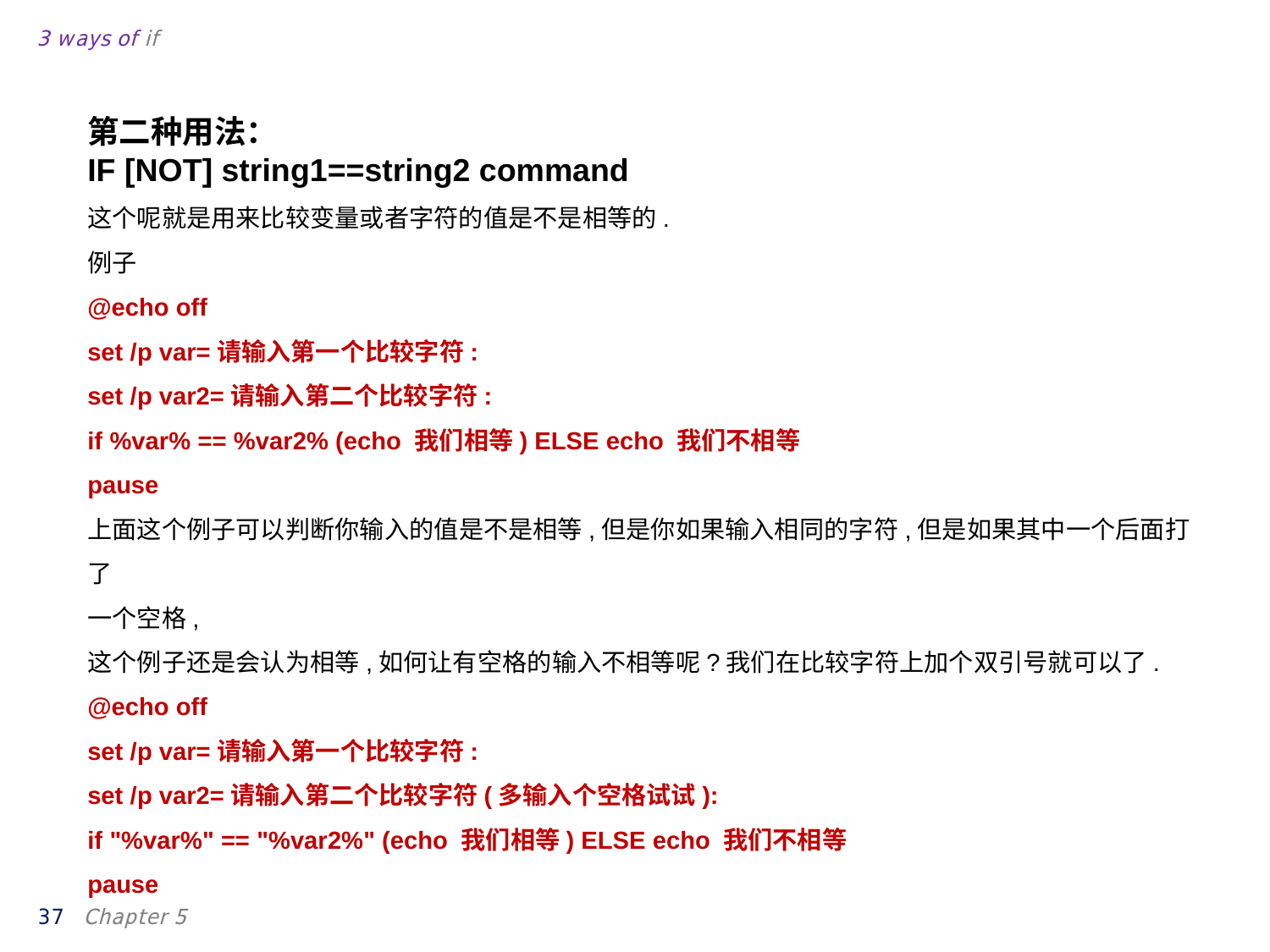

3 ways of if
第二种用法：
IF [NOT] string1==string2 command
这个呢就是用来比较变量或者字符的值是不是相等的.
例子
@echo off
set /p var=请输入第一个比较字符:
set /p var2=请输入第二个比较字符:
if %var% == %var2% (echo 我们相等) ELSE echo 我们不相等
pause
上面这个例子可以判断你输入的值是不是相等,但是你如果输入相同的字符,但是如果其中一个后面打了
一个空格,
这个例子还是会认为相等,如何让有空格的输入不相等呢?我们在比较字符上加个双引号就可以了.
@echo off
set /p var=请输入第一个比较字符:
set /p var2=请输入第二个比较字符(多输入个空格试试):
if "%var%" == "%var2%" (echo 我们相等) ELSE echo 我们不相等
pause
37   Chapter 5